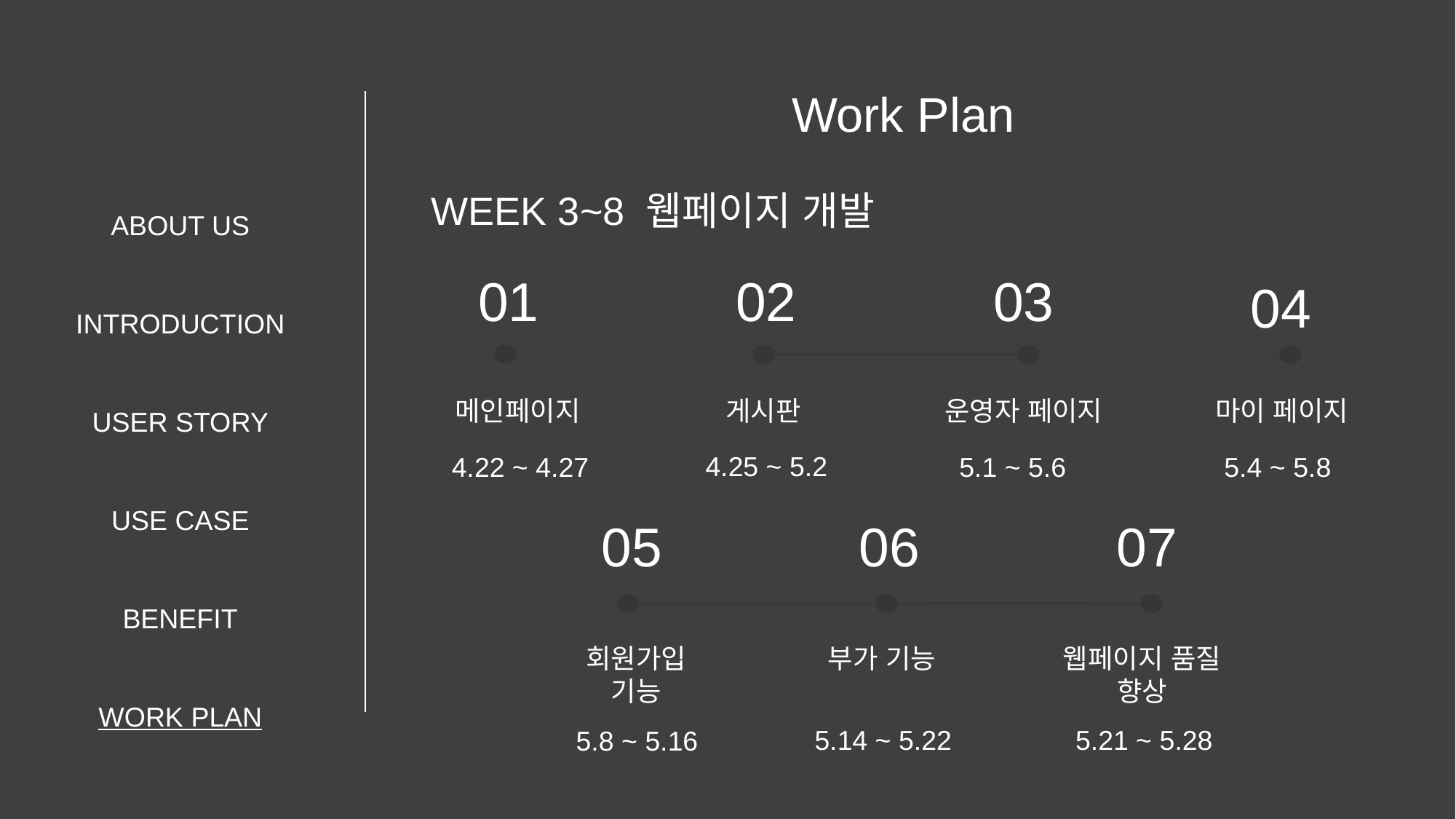

Work Plan
ABOUT US
INTRODUCTION
USER STORY
USE CASE
BENEFIT
WORK PLAN

WEEK 3~8 웹페이지 개발

01
02
03
04

메인페이지
게시판
운영자 페이지
마이 페이지
4.25 ~ 5.2
4.22 ~ 4.27
5.1 ~ 5.6
5.4 ~ 5.8
05
06
07

회원가입 기능
부가 기능
웹페이지 품질 향상
5.14 ~ 5.22
5.21 ~ 5.28
5.8 ~ 5.16